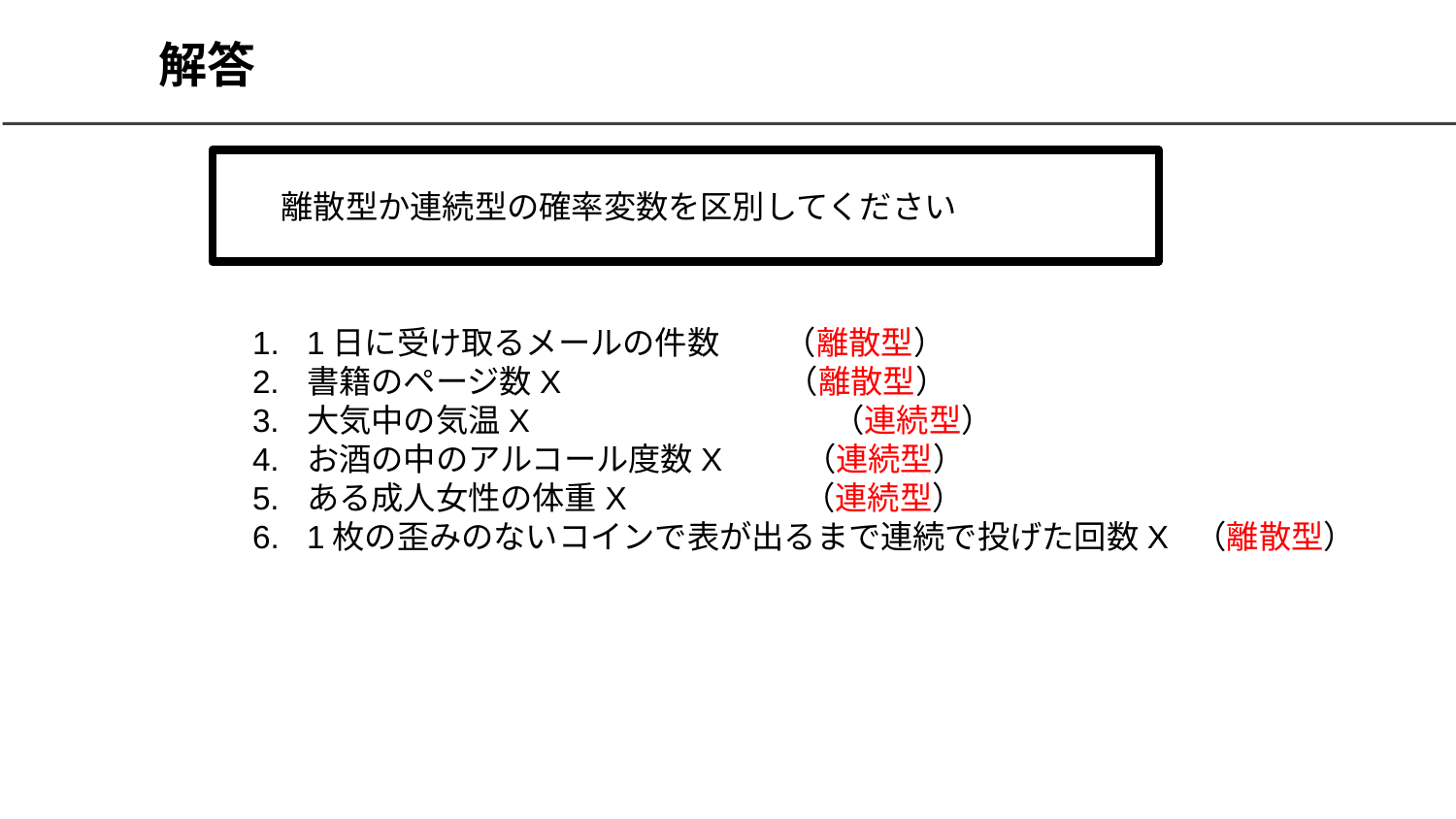

# 解答

離散型か連続型の確率変数を区別してください
1日に受け取るメールの件数　　（離散型）
書籍のページ数X 　　　　　　  （離散型）
大気中の気温X 		         （連続型）
お酒の中のアルコール度数X 　　（連続型）
ある成人女性の体重X　　　　　 （連続型）
1枚の歪みのないコインで表が出るまで連続で投げた回数X  （離散型）